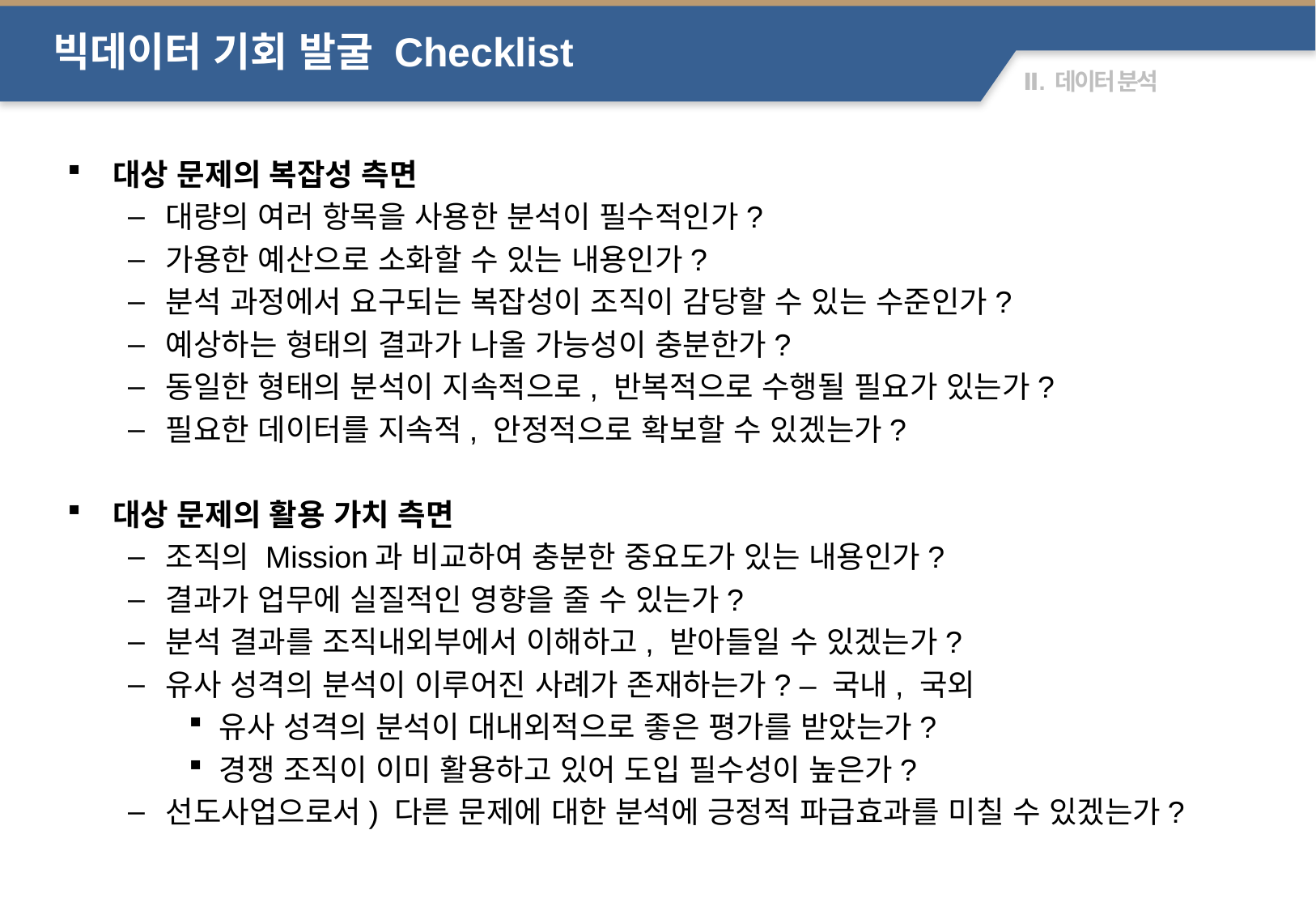

빅데이터 기회 발굴 Checklist
대상 문제의 복잡성 측면
대량의 여러 항목을 사용한 분석이 필수적인가?
가용한 예산으로 소화할 수 있는 내용인가?
분석 과정에서 요구되는 복잡성이 조직이 감당할 수 있는 수준인가?
예상하는 형태의 결과가 나올 가능성이 충분한가?
동일한 형태의 분석이 지속적으로, 반복적으로 수행될 필요가 있는가?
필요한 데이터를 지속적, 안정적으로 확보할 수 있겠는가?

대상 문제의 활용 가치 측면
조직의 Mission과 비교하여 충분한 중요도가 있는 내용인가?
결과가 업무에 실질적인 영향을 줄 수 있는가?
분석 결과를 조직내외부에서 이해하고, 받아들일 수 있겠는가?
유사 성격의 분석이 이루어진 사례가 존재하는가? – 국내, 국외
유사 성격의 분석이 대내외적으로 좋은 평가를 받았는가?
경쟁 조직이 이미 활용하고 있어 도입 필수성이 높은가?
선도사업으로서) 다른 문제에 대한 분석에 긍정적 파급효과를 미칠 수 있겠는가?